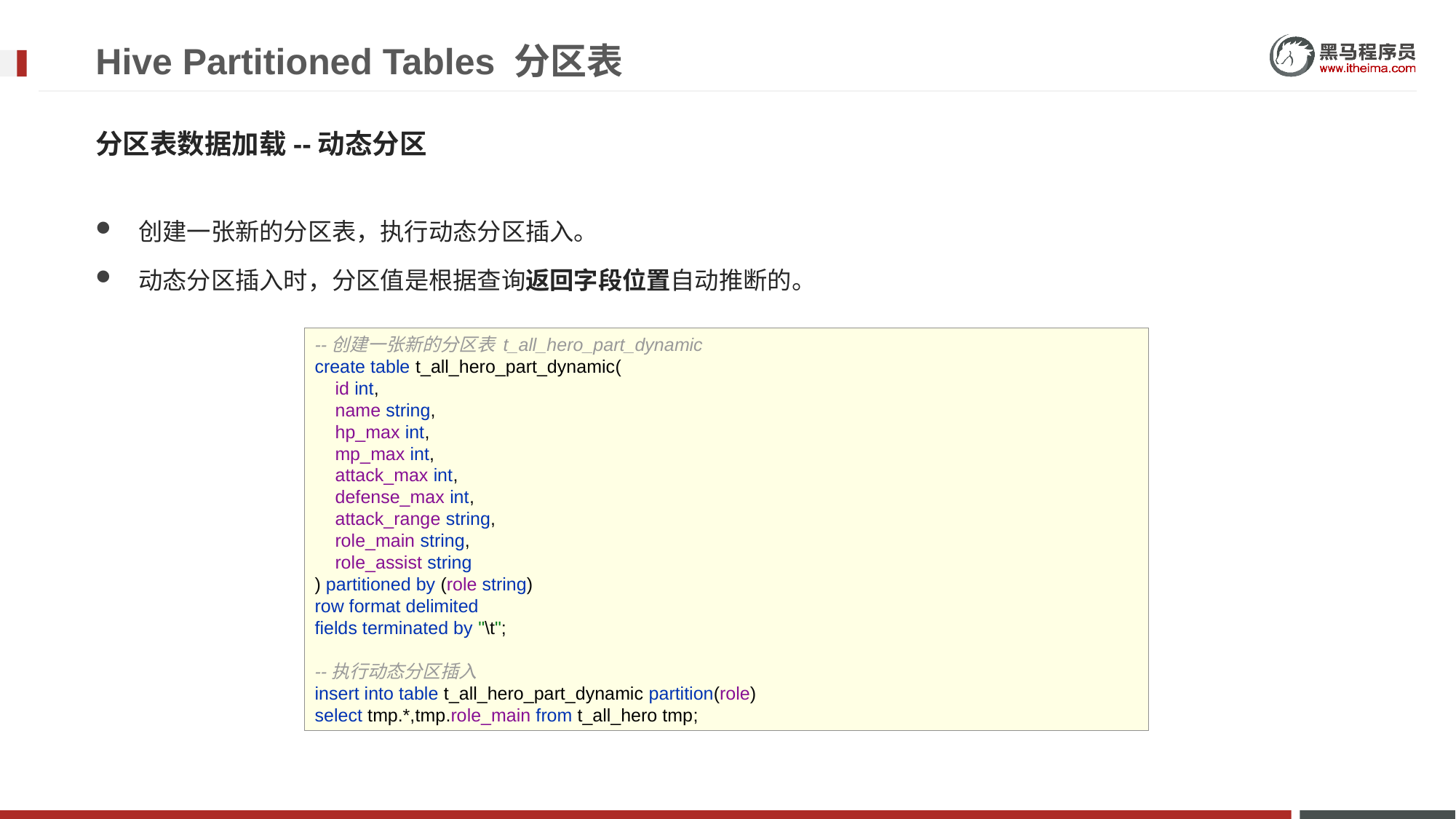

# Hive Partitioned Tables 分区表
分区表数据加载--动态分区
创建一张新的分区表，执行动态分区插入。
动态分区插入时，分区值是根据查询返回字段位置自动推断的。

--创建一张新的分区表 t_all_hero_part_dynamic
create table t_all_hero_part_dynamic(
    id int,
    name string,
    hp_max int,
    mp_max int,
    attack_max int,
    defense_max int,
    attack_range string,
    role_main string,
    role_assist string
) partitioned by (role string)
row format delimited
fields terminated by "\t";
--执行动态分区插入
insert into table t_all_hero_part_dynamic partition(role)
select tmp.*,tmp.role_main from t_all_hero tmp;